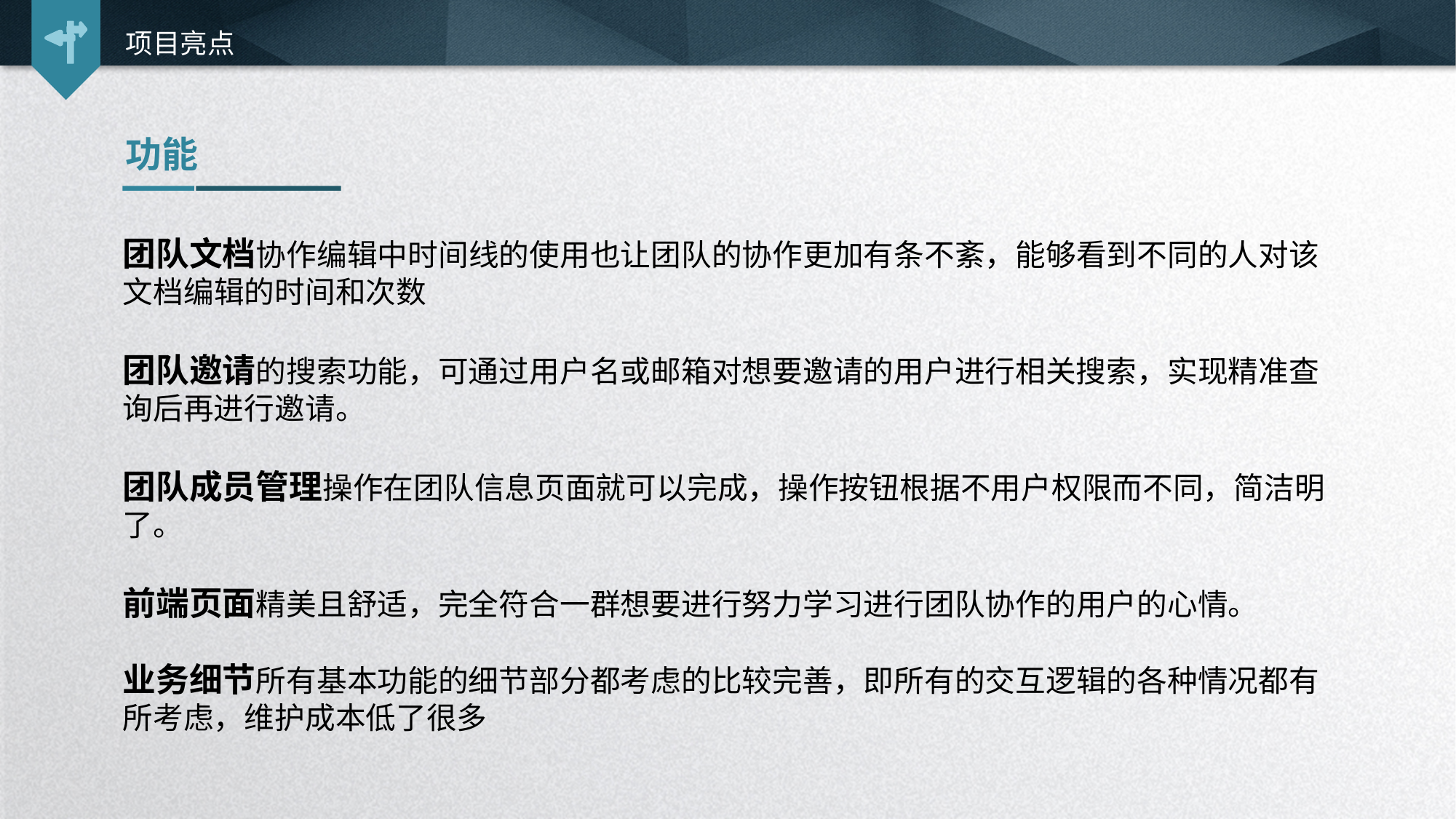

项目亮点
功能

团队文档协作编辑中时间线的使用也让团队的协作更加有条不紊，能够看到不同的人对该文档编辑的时间和次数

团队邀请的搜索功能，可通过用户名或邮箱对想要邀请的用户进行相关搜索，实现精准查询后再进行邀请。

团队成员管理操作在团队信息页面就可以完成，操作按钮根据不用户权限而不同，简洁明了。

前端页面精美且舒适，完全符合一群想要进行努力学习进行团队协作的用户的心情。

业务细节所有基本功能的细节部分都考虑的比较完善，即所有的交互逻辑的各种情况都有所考虑，维护成本低了很多

延时符